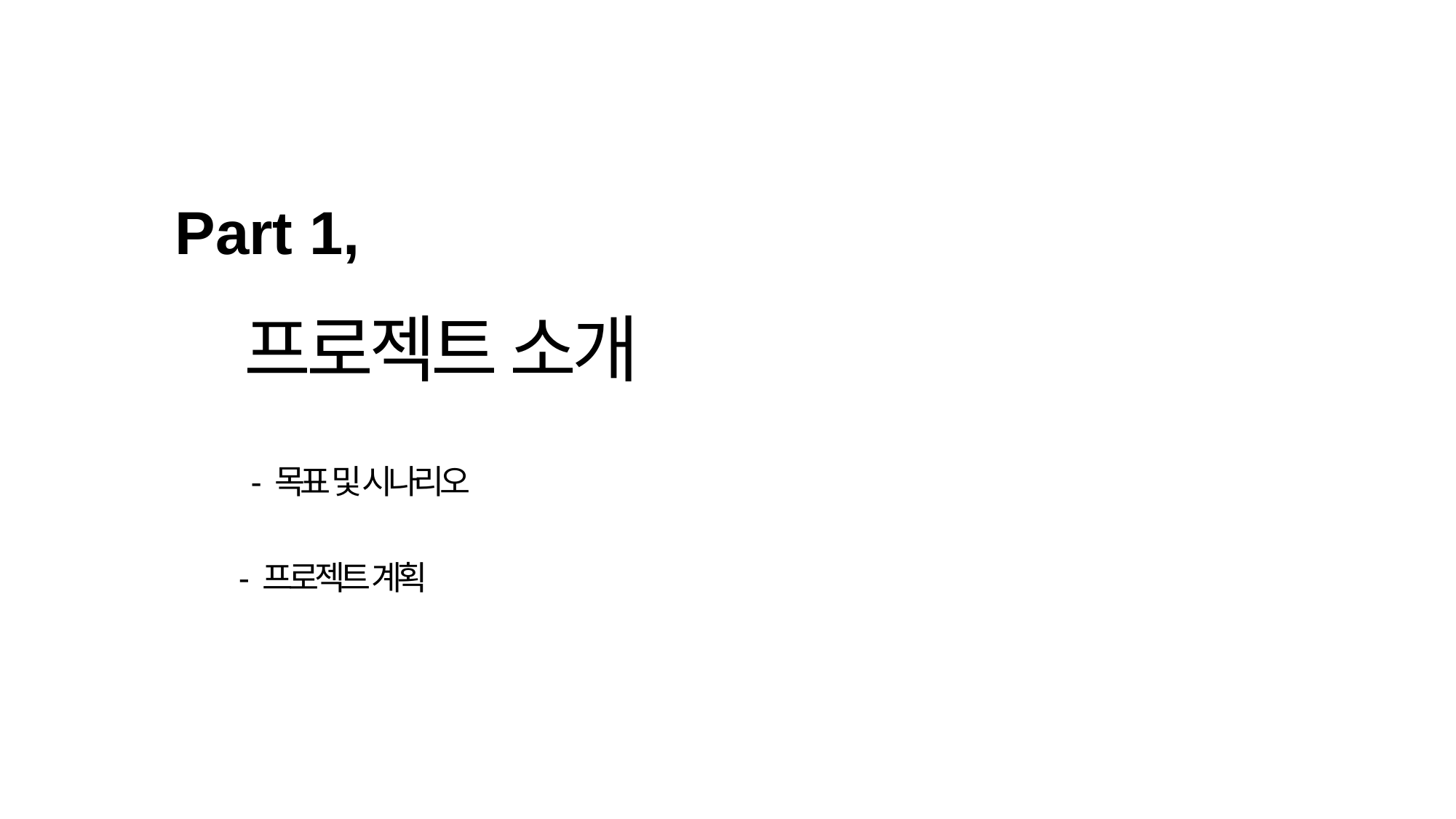

Part 1,
프로젝트 소개
- 목표 및 시나리오
- 프로젝트 계획